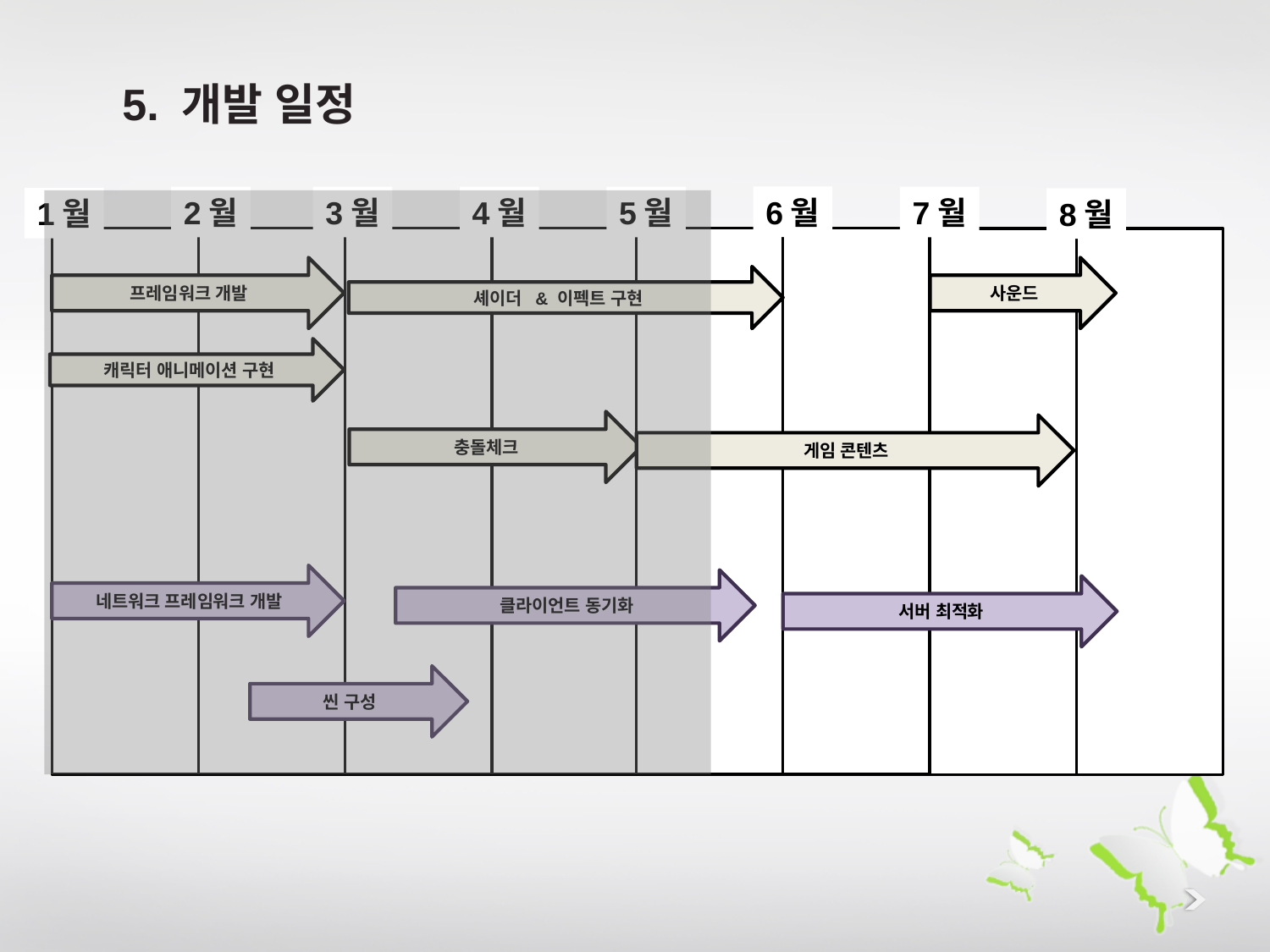

5. 개발 일정

6월
2월
3월
4월
5월
7월
1월
8월

프레임워크 개발
사운드
셰이더  & 이펙트 구현
캐릭터 애니메이션 구현
충돌체크
게임 콘텐츠
네트워크 프레임워크 개발
클라이언트 동기화
서버 최적화
씬 구성